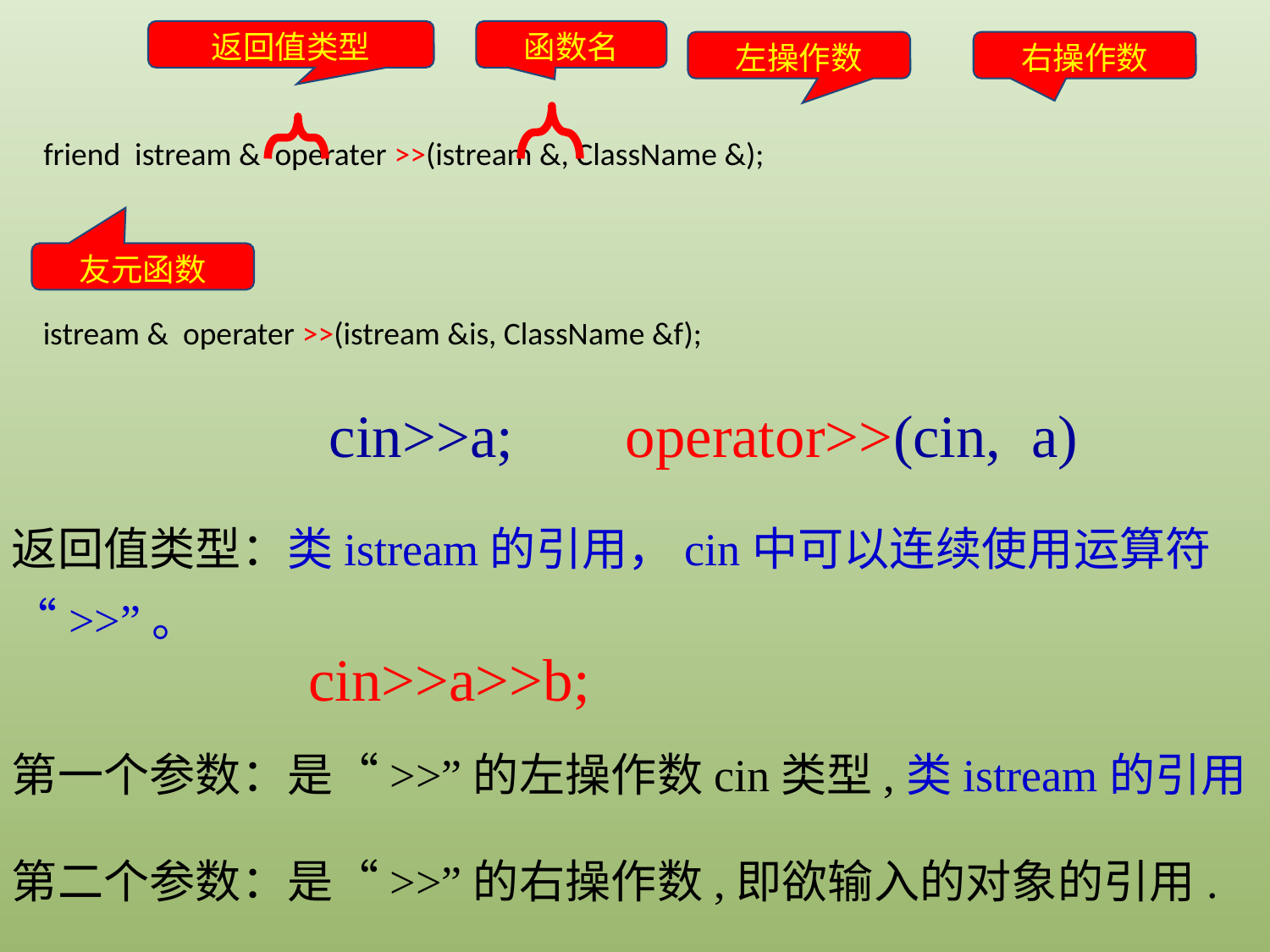

返回值类型
函数名
左操作数
右操作数

friend  istream &  operater >>(istream &, ClassName &);
友元函数
istream &  operater >>(istream &is, ClassName &f);
cin>>a;
operator>>(cin,  a)
返回值类型：类istream的引用，cin中可以连续使用运算符“>>”。
cin>>a>>b;
第一个参数：是“>>”的左操作数cin类型,类istream的引用
第二个参数：是“>>”的右操作数,即欲输入的对象的引用.
891